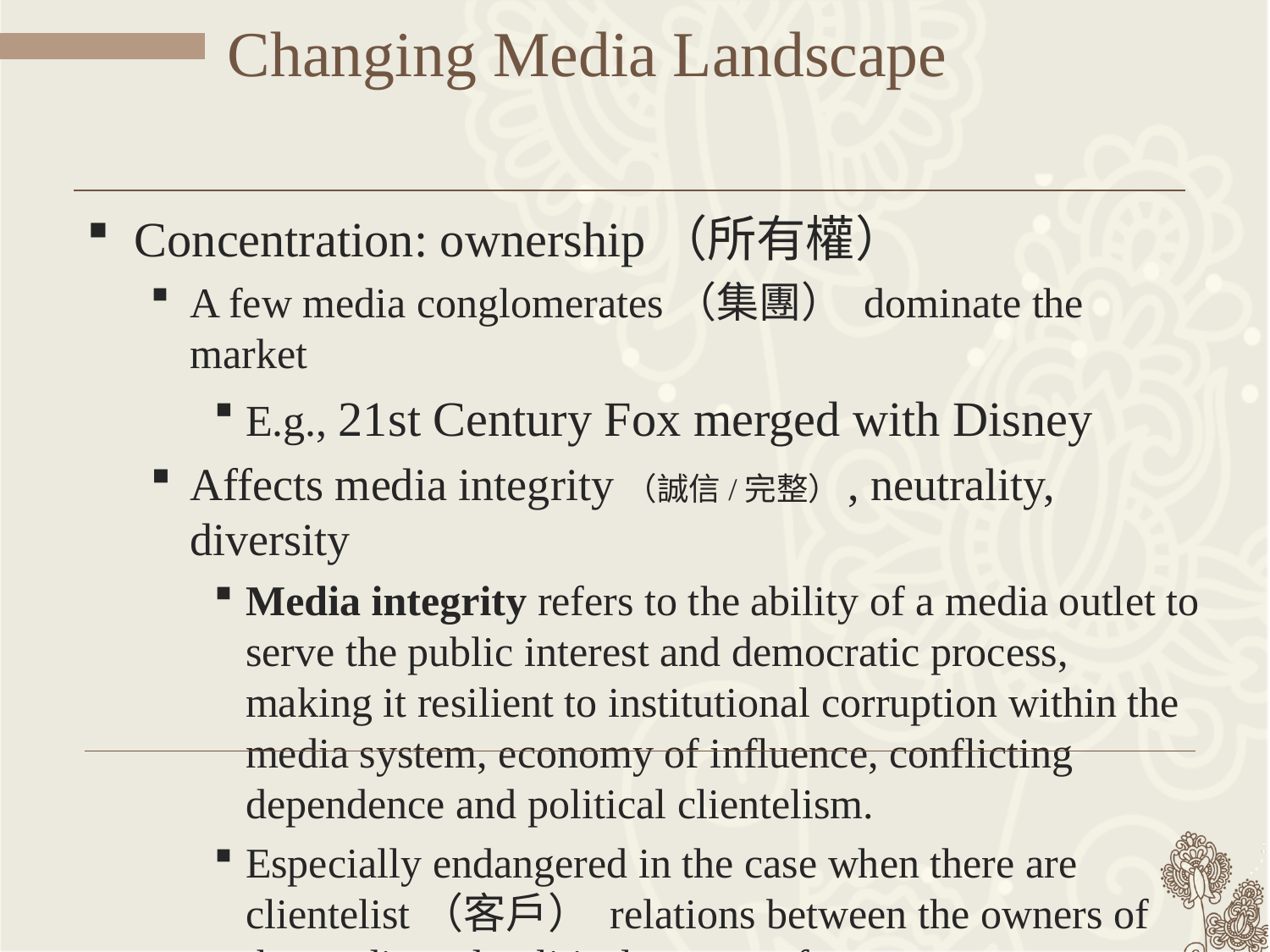

# Changing Media Landscape
Concentration: ownership（所有權）
A few media conglomerates（集團） dominate the market
E.g., 21st Century Fox merged with Disney
Affects media integrity（誠信/完整）, neutrality, diversity
Media integrity refers to the ability of a media outlet to serve the public interest and democratic process, making it resilient to institutional corruption within the media system, economy of influence, conflicting dependence and political clientelism.
Especially endangered in the case when there are clientelist（客戶） relations between the owners of the media and political centers of power